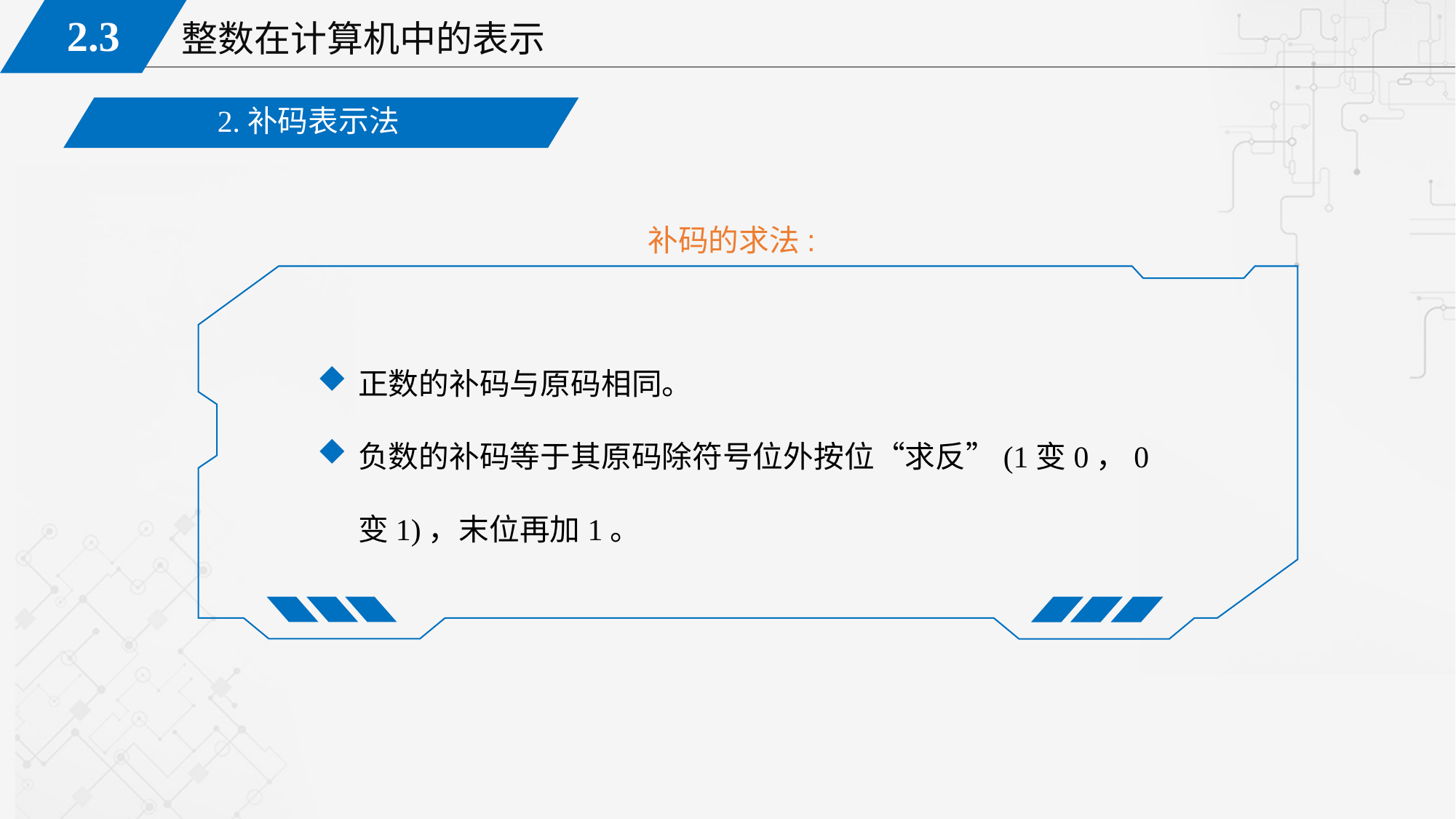

2.补码表示法

补码的求法:

正数的补码与原码相同。
负数的补码等于其原码除符号位外按位“求反”(1变0，0 变1)，末位再加1。